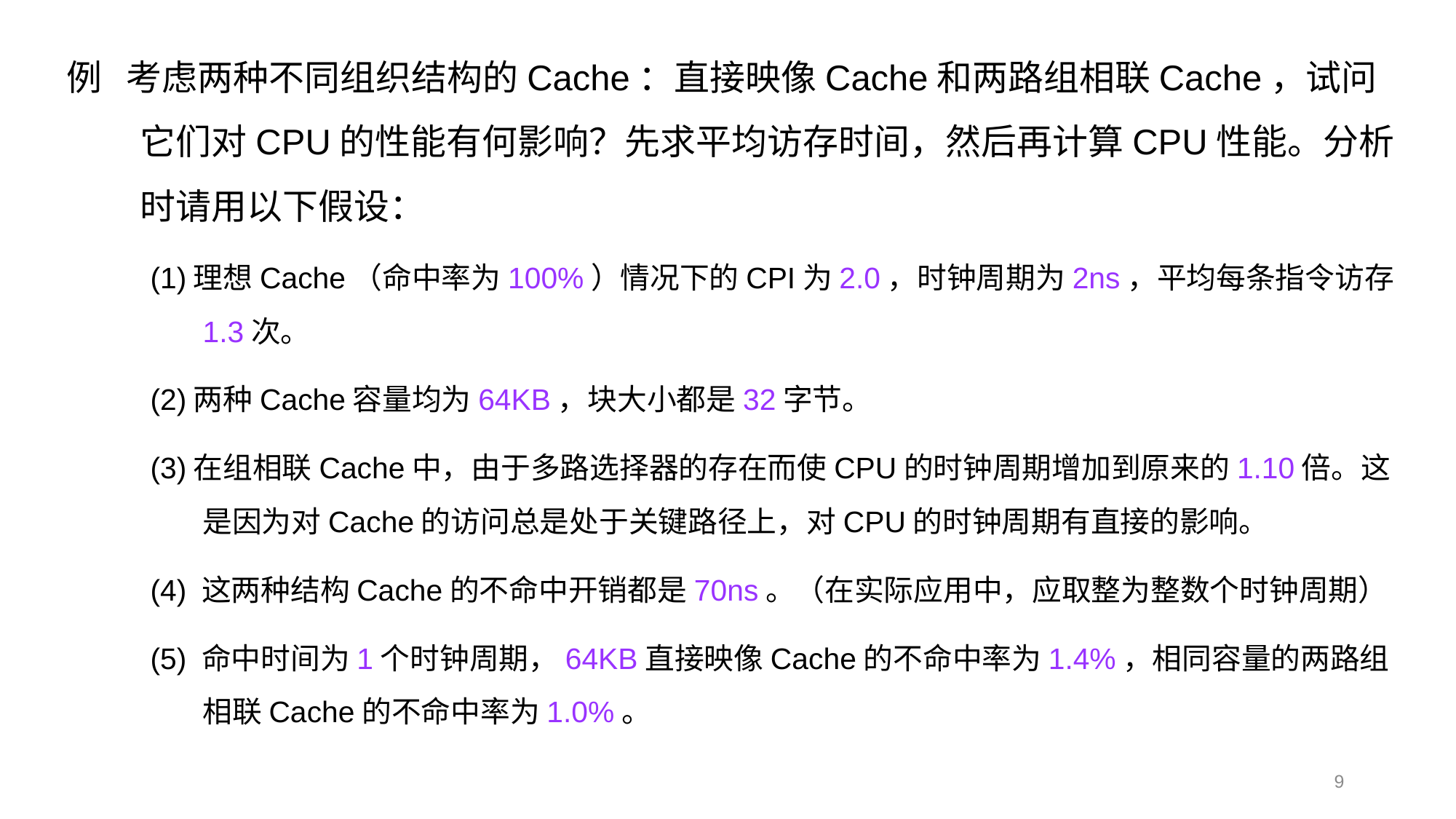

例   考虑两种不同组织结构的Cache：直接映像Cache和两路组相联Cache，试问它们对CPU的性能有何影响？先求平均访存时间，然后再计算CPU性能。分析时请用以下假设：
(1)理想Cache（命中率为100%）情况下的CPI为2.0，时钟周期为2ns，平均每条指令访存1.3次。
(2)两种Cache容量均为64KB，块大小都是32字节。
(3)在组相联Cache中，由于多路选择器的存在而使CPU的时钟周期增加到原来的1.10倍。这是因为对Cache的访问总是处于关键路径上，对CPU的时钟周期有直接的影响。
(4) 这两种结构Cache的不命中开销都是70ns。（在实际应用中，应取整为整数个时钟周期）
(5) 命中时间为1个时钟周期，64KB直接映像Cache的不命中率为1.4%，相同容量的两路组相联Cache的不命中率为1.0%。
9